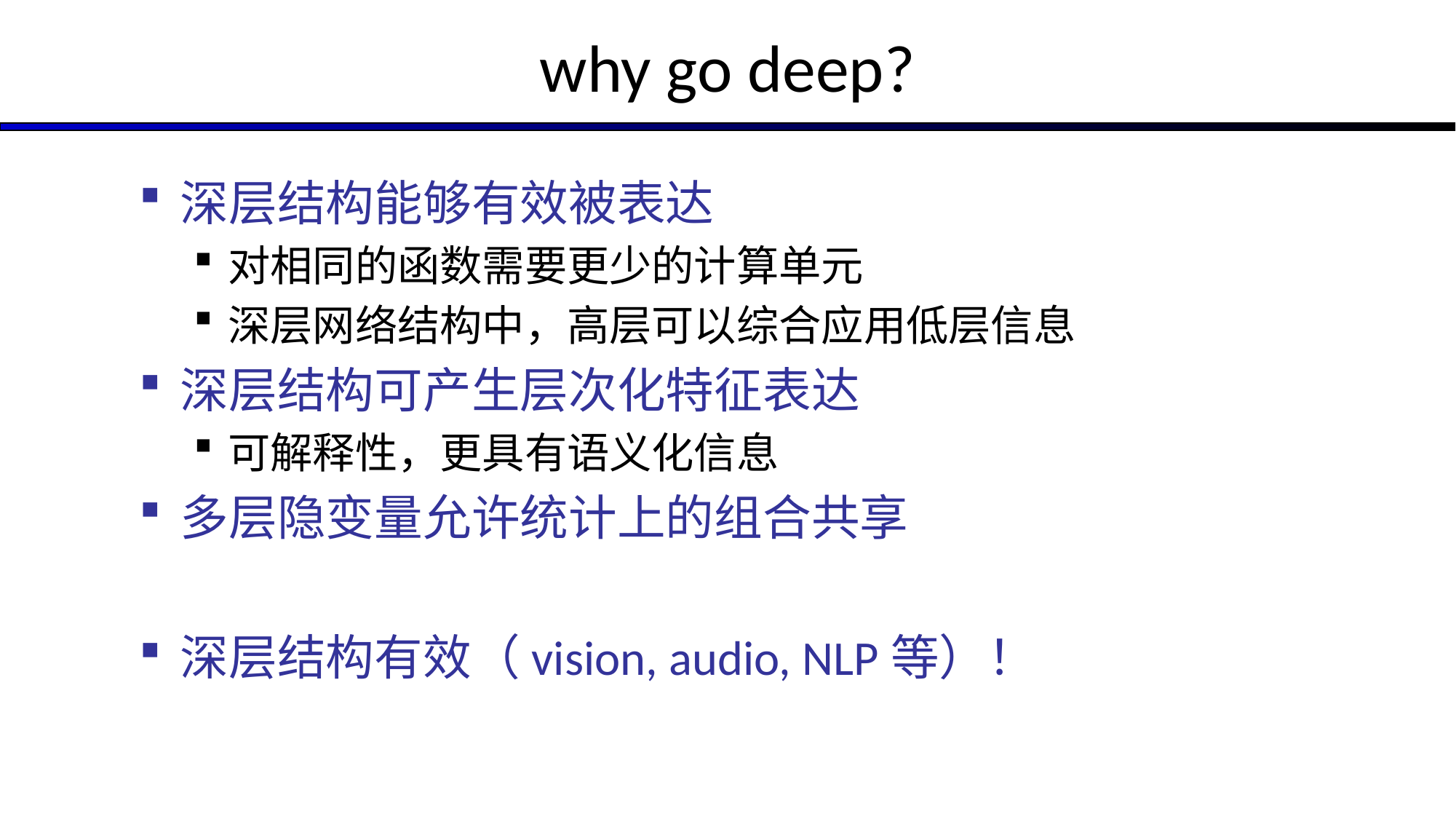

# why go deep?
深层结构能够有效被表达
对相同的函数需要更少的计算单元
深层网络结构中，高层可以综合应用低层信息
深层结构可产生层次化特征表达
可解释性，更具有语义化信息
多层隐变量允许统计上的组合共享

深层结构有效（vision, audio, NLP等）！